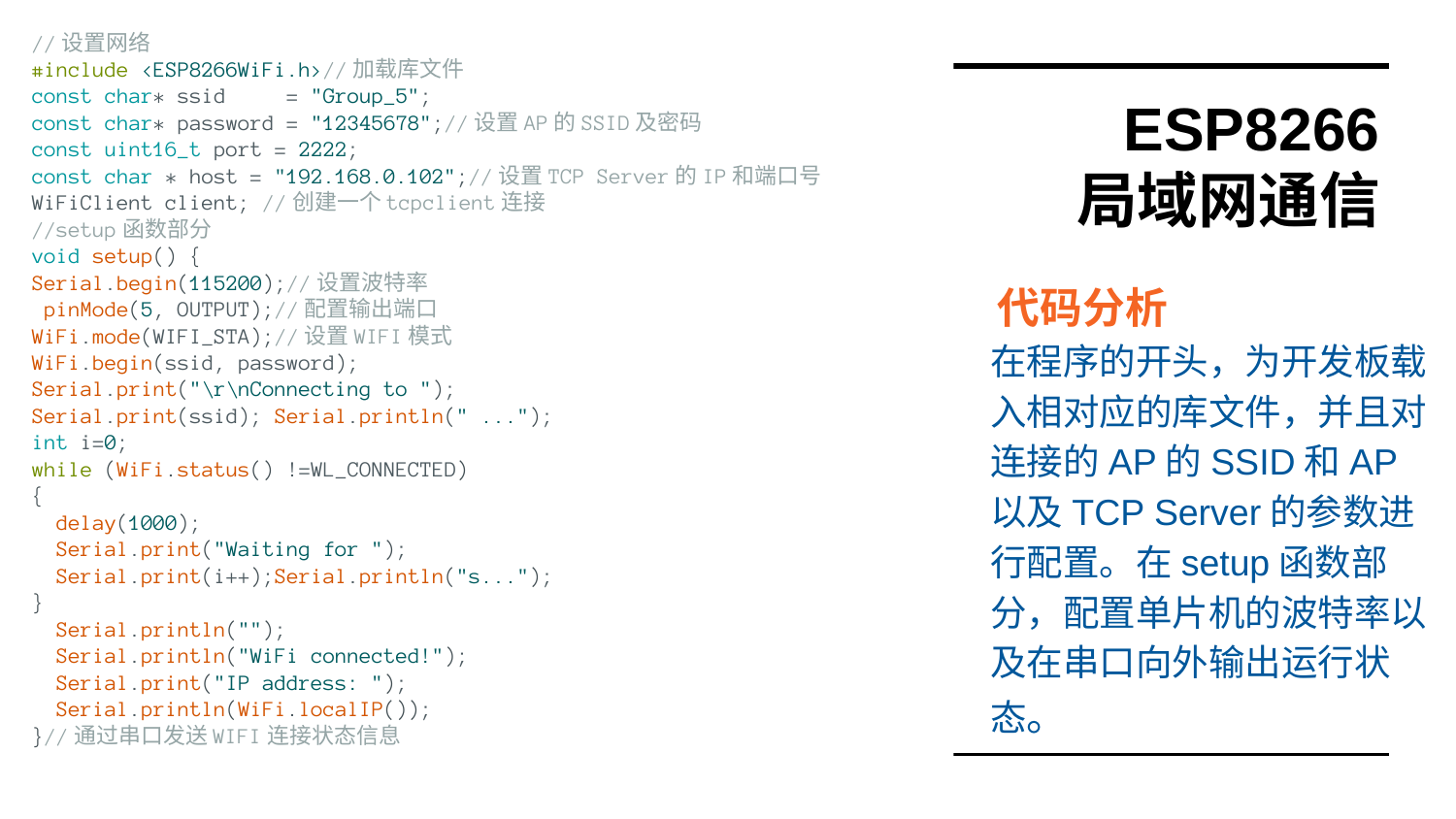

//设置网络
#include <ESP8266WiFi.h>//加载库文件
const char* ssid     = "Group_5";
const char* password = "12345678";//设置AP的SSID及密码
const uint16_t port = 2222;
const char * host = "192.168.0.102";//设置TCP Server的IP和端口号
WiFiClient client; //创建一个tcpclient连接
//setup函数部分
void setup() {
Serial.begin(115200);//设置波特率
 pinMode(5, OUTPUT);//配置输出端口
WiFi.mode(WIFI_STA);//设置WIFI模式
WiFi.begin(ssid, password);
Serial.print("\r\nConnecting to ");
Serial.print(ssid); Serial.println(" ...");
int i=0;
while (WiFi.status() !=WL_CONNECTED)
{
  delay(1000);
  Serial.print("Waiting for ");
  Serial.print(i++);Serial.println("s...");
}
  Serial.println("");
  Serial.println("WiFi connected!");
  Serial.print("IP address: ");
  Serial.println(WiFi.localIP());
}//通过串口发送WIFI连接状态信息

# ESP8266 局域网通信
  代码分析
在程序的开头，为开发板载入相对应的库文件，并且对连接的AP的SSID和AP以及TCP Server的参数进行配置。在setup函数部分，配置单片机的波特率以及在串口向外输出运行状态。